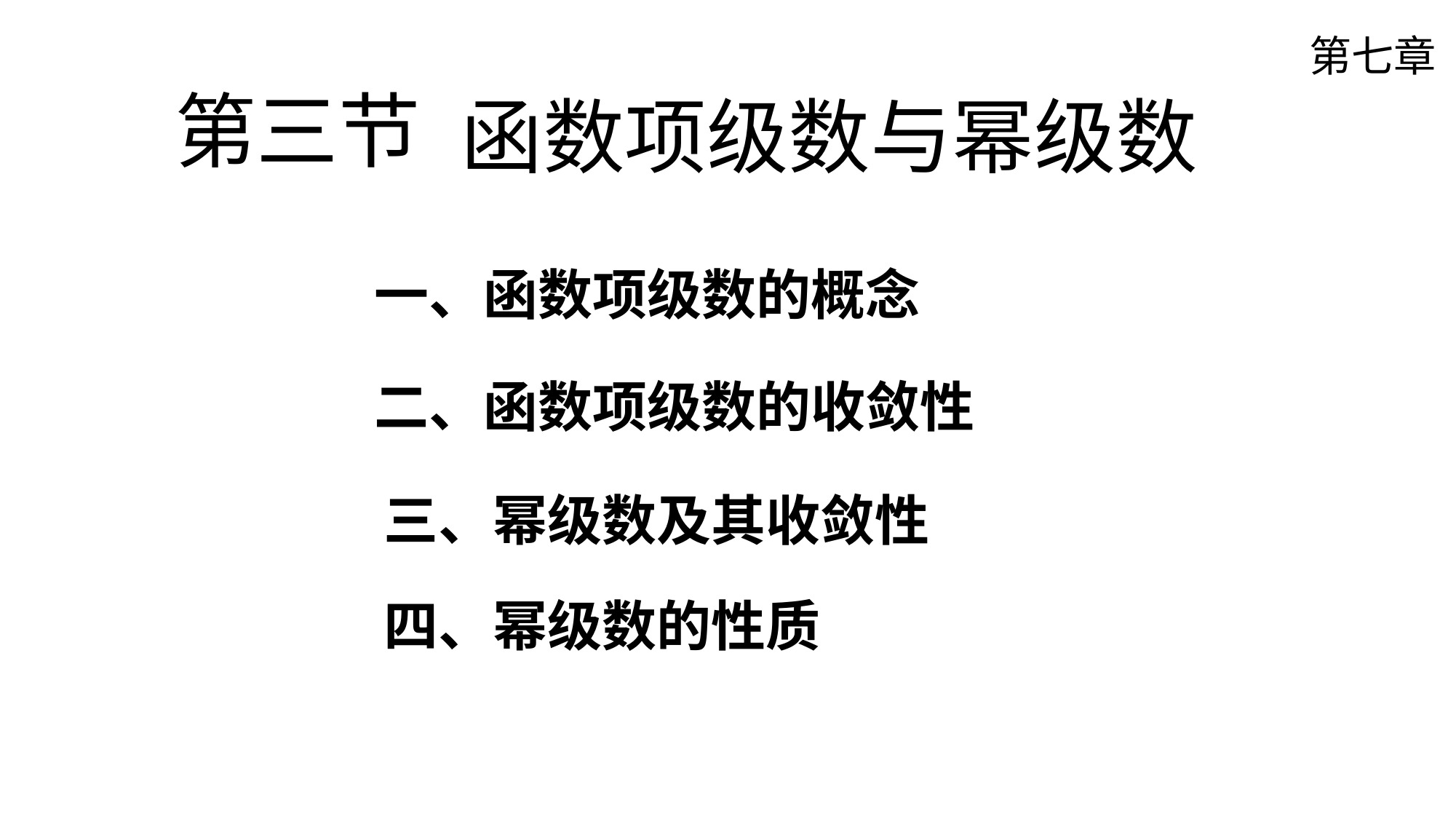

第七章
函数项级数与幂级数
# 第三节
一、函数项级数的概念

二、函数项级数的收敛性
三、幂级数及其收敛性

四、幂级数的性质